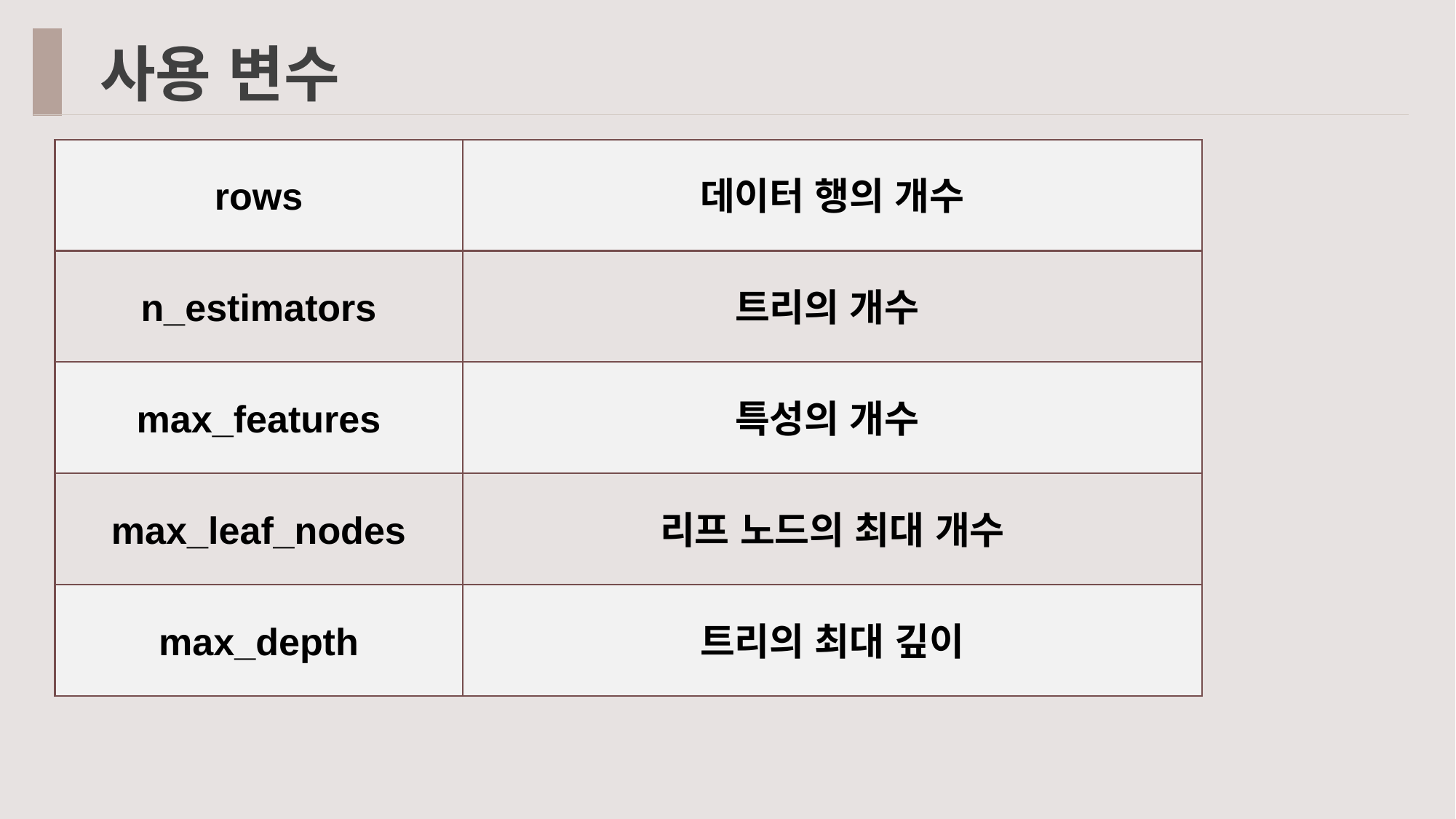

사용 변수
rows
데이터 행의 개수
n_estimators
트리의 개수
max_features
특성의 개수
max_leaf_nodes
리프 노드의 최대 개수
트리의 최대 깊이
max_depth